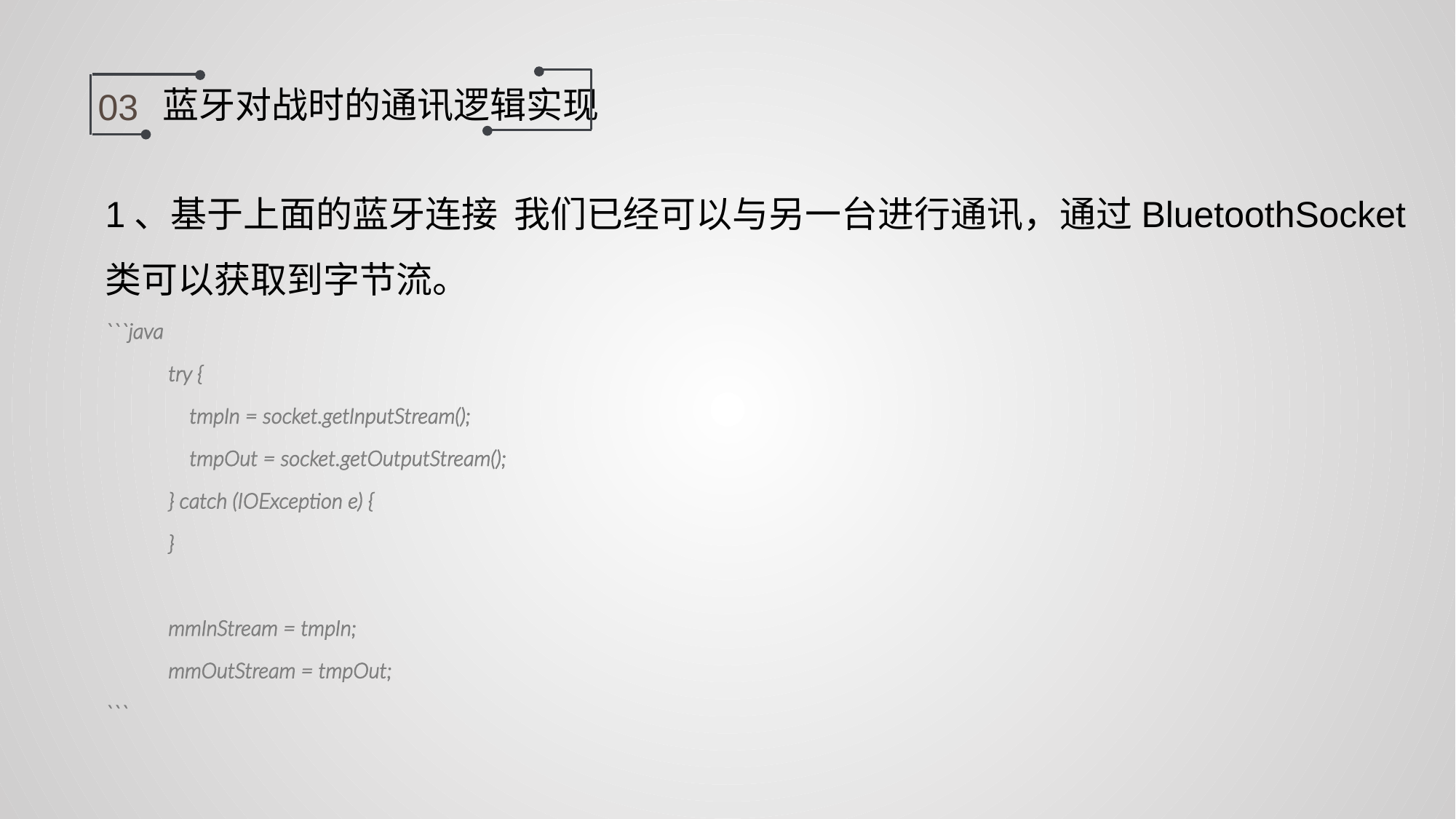

蓝牙对战时的通讯逻辑实现
03
1、基于上面的蓝牙连接  我们已经可以与另一台进行通讯，通过BluetoothSocket类可以获取到字节流。
```java
            try {
                tmpIn = socket.getInputStream();
                tmpOut = socket.getOutputStream();
            } catch (IOException e) {
            }

            mmInStream = tmpIn;
            mmOutStream = tmpOut;
```